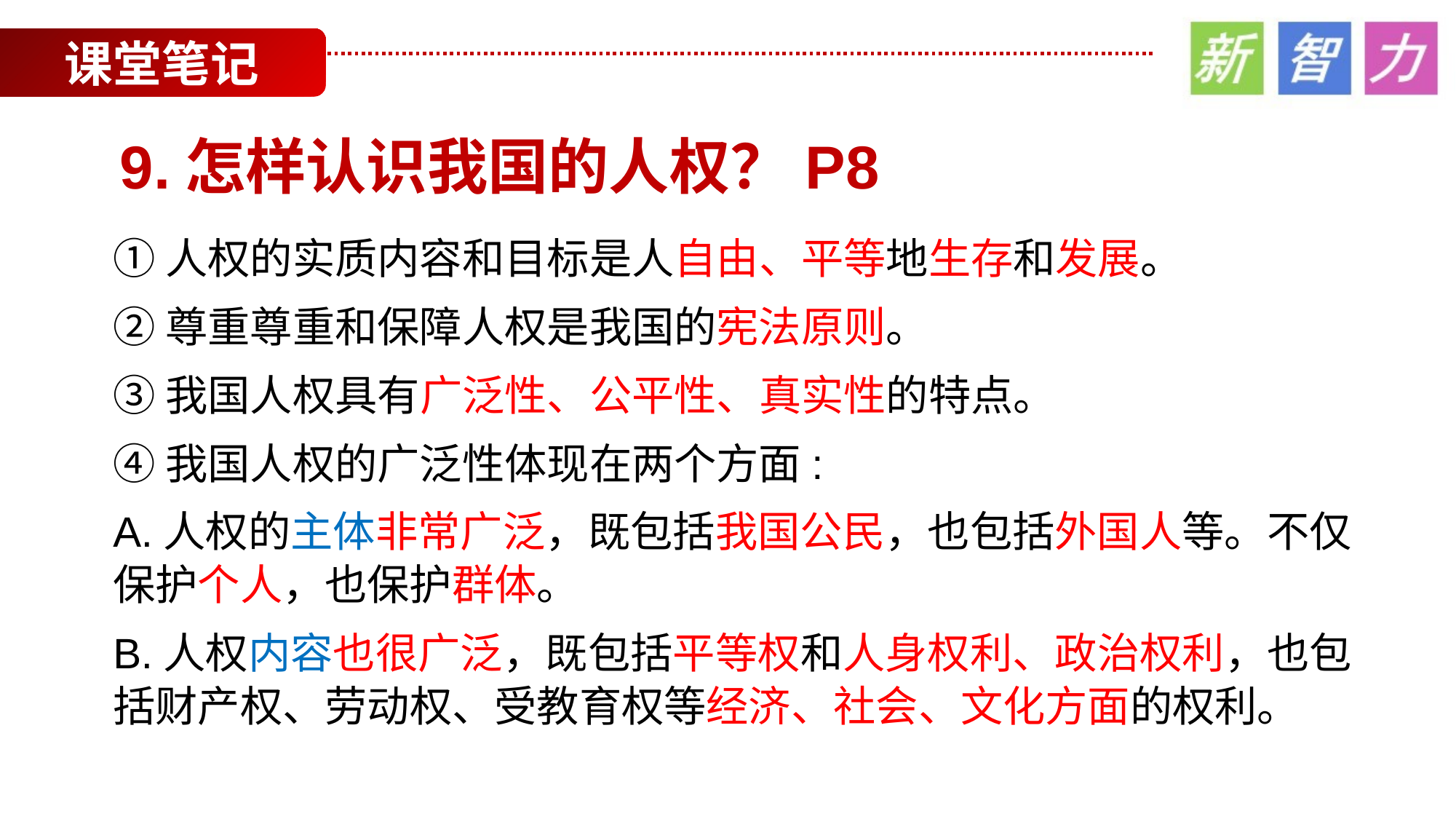

课堂笔记
9.怎样认识我国的人权？P8
①人权的实质内容和目标是人自由、平等地生存和发展。
②尊重尊重和保障人权是我国的宪法原则。
③我国人权具有广泛性、公平性、真实性的特点。
④我国人权的广泛性体现在两个方面:
A.人权的主体非常广泛，既包括我国公民，也包括外国人等。不仅保护个人，也保护群体。
B.人权内容也很广泛，既包括平等权和人身权利、政治权利，也包括财产权、劳动权、受教育权等经济、社会、文化方面的权利。